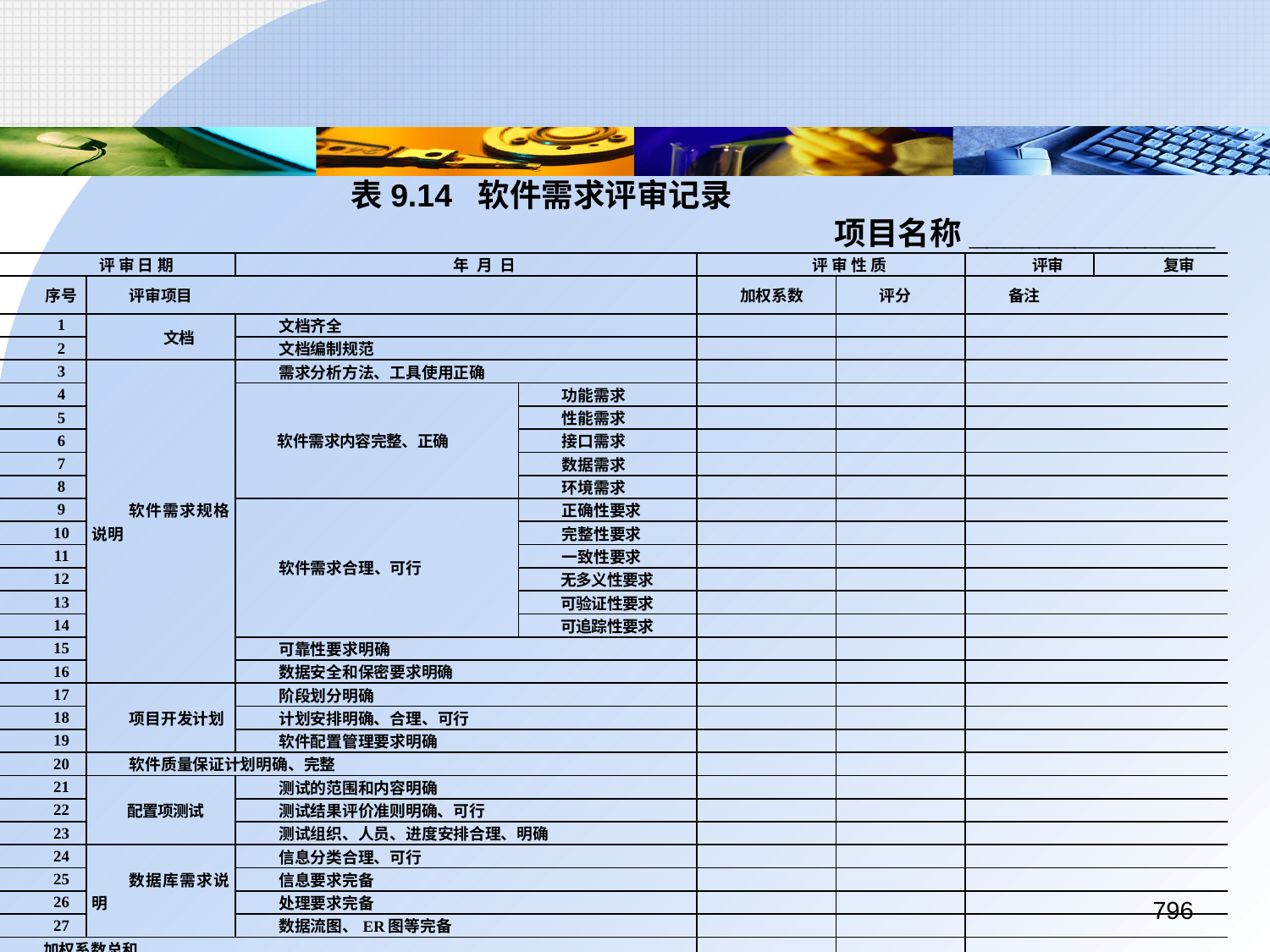

表9.14	软件需求评审记录
项目名称______________
| 评 审 日 期 |  | 年 月 日 |  | 评 审 性 质 |  | 评审 | 复审 |
| --- | --- | --- | --- | --- | --- | --- | --- |
| 序号 | 评审项目 |  |  | 加权系数 | 评分 | 备注 |  |
| 1 | 文档 | 文档齐全 |  |  |  |  |  |
| 2 |  | 文档编制规范 |  |  |  |  |  |
| 3 | 软件需求规格说明 | 需求分析方法、工具使用正确 |  |  |  |  |  |
| 4 |  | 软件需求内容完整、正确 | 功能需求 |  |  |  |  |
| 5 |  |  | 性能需求 |  |  |  |  |
| 6 |  |  | 接口需求 |  |  |  |  |
| 7 |  |  | 数据需求 |  |  |  |  |
| 8 |  |  | 环境需求 |  |  |  |  |
| 9 |  | 软件需求合理、可行 | 正确性要求 |  |  |  |  |
| 10 |  |  | 完整性要求 |  |  |  |  |
| 11 |  |  | 一致性要求 |  |  |  |  |
| 12 |  |  | 无多义性要求 |  |  |  |  |
| 13 |  |  | 可验证性要求 |  |  |  |  |
| 14 |  |  | 可追踪性要求 |  |  |  |  |
| 15 |  | 可靠性要求明确 |  |  |  |  |  |
| 16 |  | 数据安全和保密要求明确 |  |  |  |  |  |
| 17 | 项目开发计划 | 阶段划分明确 |  |  |  |  |  |
| 18 |  | 计划安排明确、合理、可行 |  |  |  |  |  |
| 19 |  | 软件配置管理要求明确 |  |  |  |  |  |
| 20 | 软件质量保证计划明确、完整 |  |  |  |  |  |  |
| 21 | 配置项测试 | 测试的范围和内容明确 |  |  |  |  |  |
| 22 |  | 测试结果评价准则明确、可行 |  |  |  |  |  |
| 23 |  | 测试组织、人员、进度安排合理、明确 |  |  |  |  |  |
| 24 | 数据库需求说明 | 信息分类合理、可行 |  |  |  |  |  |
| 25 |  | 信息要求完备 |  |  |  |  |  |
| 26 |  | 处理要求完备 |  |  |  |  |  |
| 27 |  | 数据流图、ER图等完备 |  |  |  |  |  |
| 加权系数总和 |  |  |  |  |  |  |  |
| 评分项评分总和 |  |  |  |  |  |  |  |
| 平均得分 |  |  |  |  |  |  |  |
796